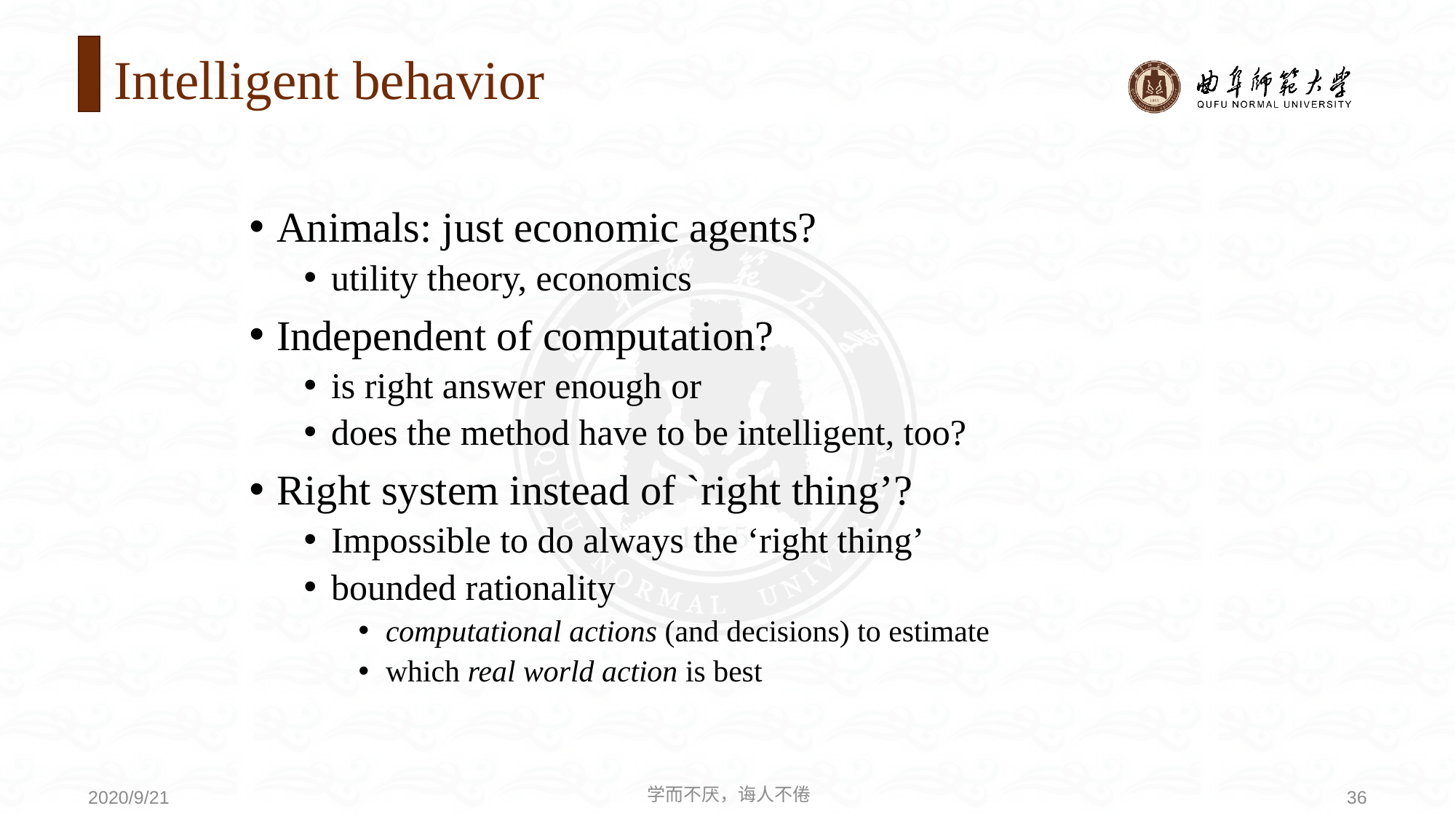

# Intelligent behavior
Animals: just economic agents?
utility theory, economics
Independent of computation?
is right answer enough or
does the method have to be intelligent, too?
Right system instead of `right thing’?
Impossible to do always the ‘right thing’
bounded rationality
computational actions (and decisions) to estimate
which real world action is best
学而不厌，诲人不倦
36
2020/9/21